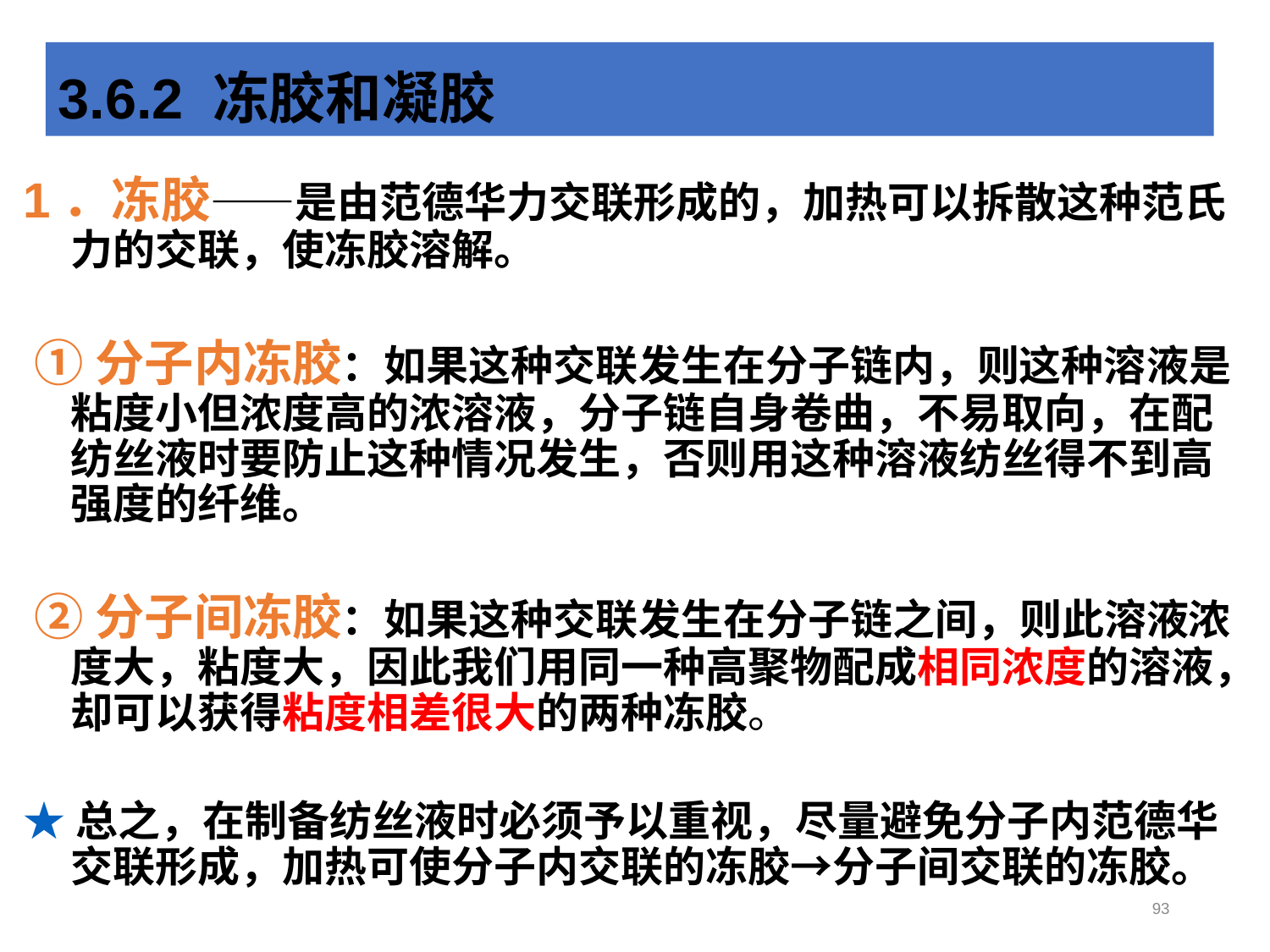

3.6.2 冻胶和凝胶
1．冻胶——是由范德华力交联形成的，加热可以拆散这种范氏力的交联，使冻胶溶解。

 ①分子内冻胶：如果这种交联发生在分子链内，则这种溶液是粘度小但浓度高的浓溶液，分子链自身卷曲，不易取向，在配纺丝液时要防止这种情况发生，否则用这种溶液纺丝得不到高强度的纤维。

 ②分子间冻胶：如果这种交联发生在分子链之间，则此溶液浓度大，粘度大，因此我们用同一种高聚物配成相同浓度的溶液，却可以获得粘度相差很大的两种冻胶。

★总之，在制备纺丝液时必须予以重视，尽量避免分子内范德华交联形成，加热可使分子内交联的冻胶→分子间交联的冻胶。
93